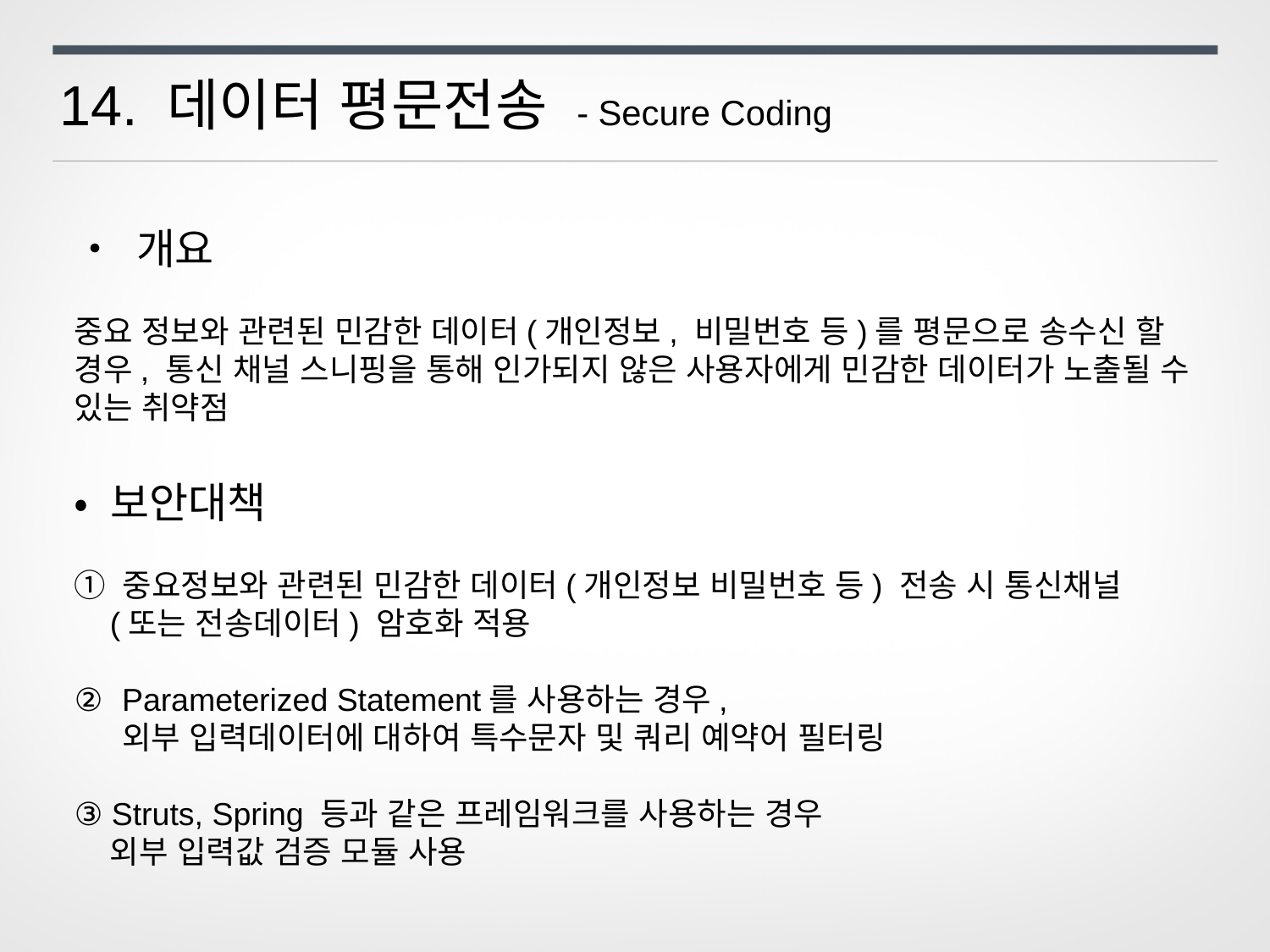

14. 데이터 평문전송 - Secure Coding
• 개요

중요 정보와 관련된 민감한 데이터(개인정보, 비밀번호 등)를 평문으로 송수신 할 경우, 통신 채널 스니핑을 통해 인가되지 않은 사용자에게 민감한 데이터가 노출될 수 있는 취약점

• 보안대책

① 중요정보와 관련된 민감한 데이터(개인정보 비밀번호 등) 전송 시 통신채널
    (또는 전송데이터) 암호화 적용

Parameterized Statement를 사용하는 경우,
외부 입력데이터에 대하여 특수문자 및 쿼리 예약어 필터링

③ Struts, Spring 등과 같은 프레임워크를 사용하는 경우
    외부 입력값 검증 모듈 사용